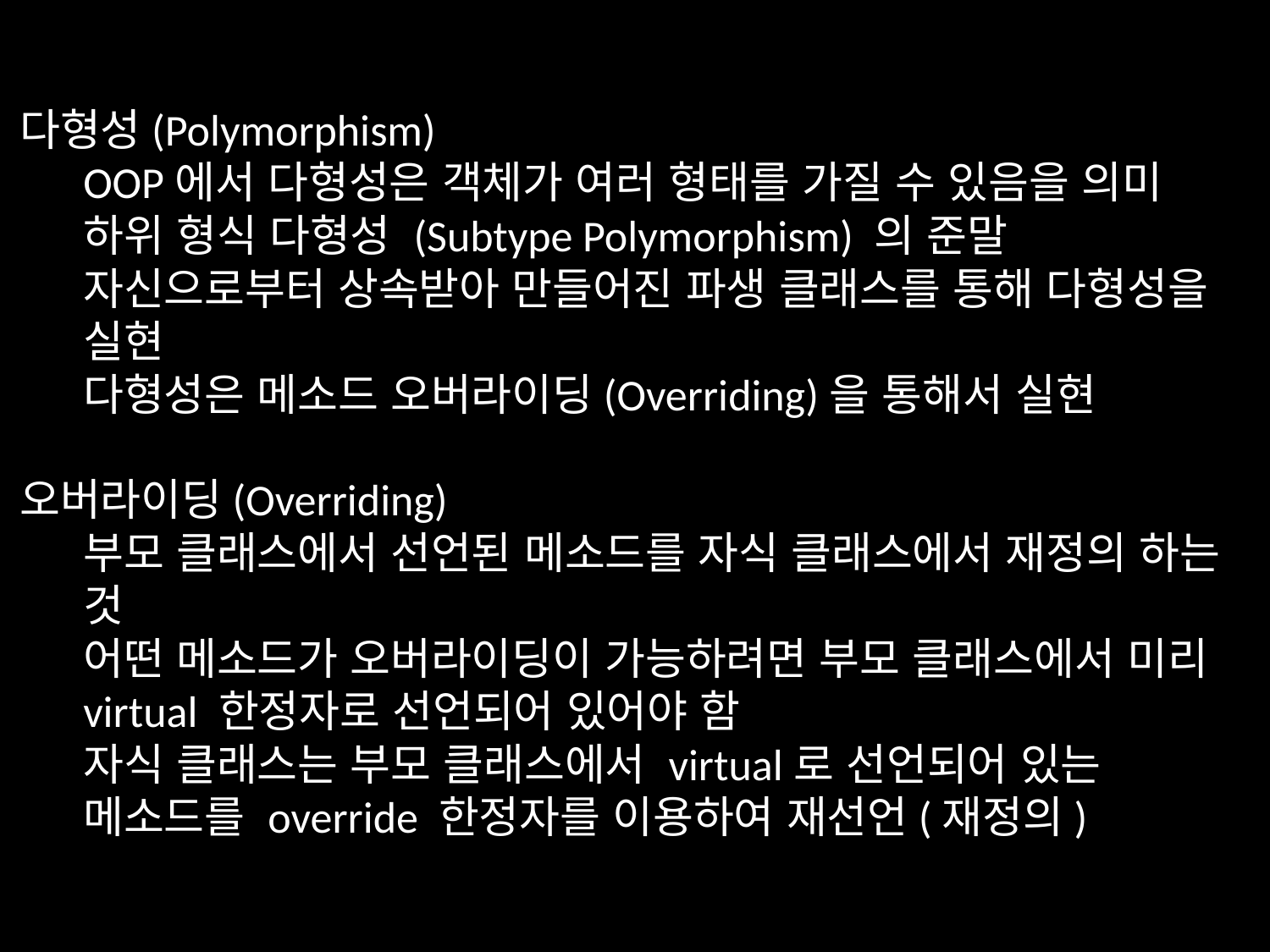

다형성(Polymorphism)
OOP에서 다형성은 객체가 여러 형태를 가질 수 있음을 의미
하위 형식 다형성 (Subtype Polymorphism) 의 준말
자신으로부터 상속받아 만들어진 파생 클래스를 통해 다형성을 실현
다형성은 메소드 오버라이딩(Overriding)을 통해서 실현

오버라이딩(Overriding)
부모 클래스에서 선언된 메소드를 자식 클래스에서 재정의 하는 것
어떤 메소드가 오버라이딩이 가능하려면 부모 클래스에서 미리 virtual 한정자로 선언되어 있어야 함
자식 클래스는 부모 클래스에서 virtual로 선언되어 있는 메소드를 override 한정자를 이용하여 재선언(재정의)